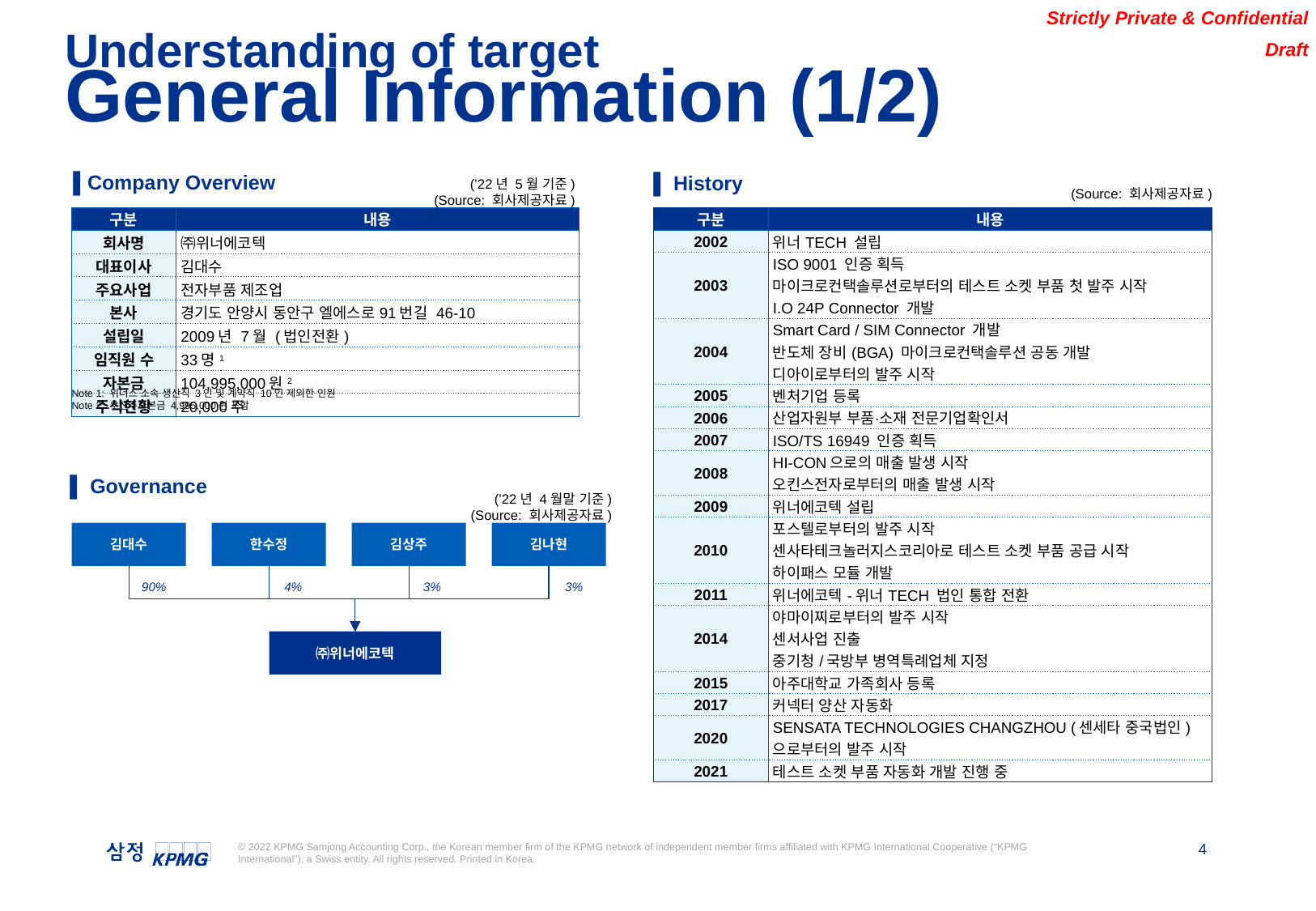

Understanding of target
General Information (1/2)
▌Company Overview
▌ History
(’22년 5월 기준)
(Source: 회사제공자료)
(Source: 회사제공자료)
| 구분 | 내용 |
| --- | --- |
| 2002 | 위너TECH 설립 |
| 2003 | ISO 9001 인증 획득 마이크로컨택솔루션로부터의 테스트 소켓 부품 첫 발주 시작 I.O 24P Connector 개발 |
| 2004 | Smart Card / SIM Connector 개발 반도체 장비(BGA) 마이크로컨택솔루션 공동 개발 디아이로부터의 발주 시작 |
| 2005 | 벤처기업 등록 |
| 2006 | 산업자원부 부품∙소재 전문기업확인서 |
| 2007 | ISO/TS 16949 인증 획득 |
| 2008 | HI-CON으로의 매출 발생 시작 오킨스전자로부터의 매출 발생 시작 |
| 2009 | 위너에코텍 설립 |
| 2010 | 포스텔로부터의 발주 시작 센사타테크놀러지스코리아로 테스트 소켓 부품 공급 시작 하이패스 모듈 개발 |
| 2011 | 위너에코텍-위너TECH 법인 통합 전환 |
| 2014 | 야마이찌로부터의 발주 시작 센서사업 진출 중기청/국방부 병역특례업체 지정 |
| 2015 | 아주대학교 가족회사 등록 |
| 2017 | 커넥터 양산 자동화 |
| 2020 | SENSATA TECHNOLOGIES CHANGZHOU (센세타 중국법인)으로부터의 발주 시작 |
| 2021 | 테스트 소켓 부품 자동화 개발 진행 중 |
| 구분 | 내용 |
| --- | --- |
| 회사명 | ㈜위너에코텍 |
| 대표이사 | 김대수 |
| 주요사업 | 전자부품 제조업 |
| 본사 | 경기도 안양시 동안구 엘에스로91번길 46-10 |
| 설립일 | 2009년 7월 (법인전환) |
| 임직원 수 | 33명1 |
| 자본금 | 104,995,000원2 |
| 주식현황 | 20,000주 |
Note 1: 위너스 소속 생산직 3인 및 계약직 10인 제외한 인원
Note 2: 우선주자본금 4,995,000원 포함
▌ Governance
(’22년 4월말 기준)
(Source: 회사제공자료)
김대수
한수정
김상주
김나현
90%
4%
3%
3%
㈜위너에코텍